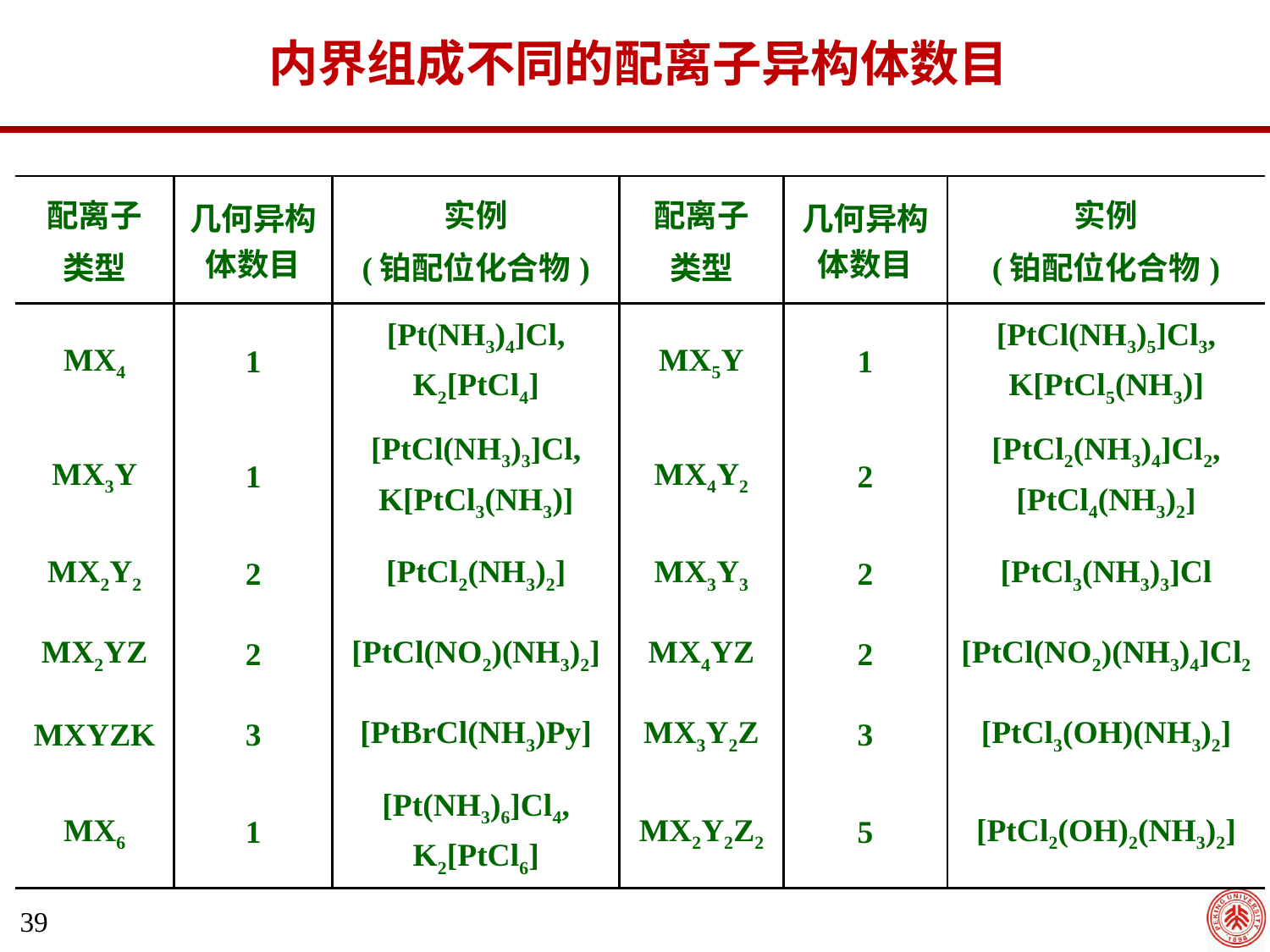

内界组成不同的配离子异构体数目

| 配离子 类型 | 几何异构体数目 | 实例 (铂配位化合物) | 配离子 类型 | 几何异构体数目 | 实例 (铂配位化合物) |
| --- | --- | --- | --- | --- | --- |
| MX4 | 1 | [Pt(NH3)4]Cl, K2[PtCl4] | MX5Y | 1 | [PtCl(NH3)5]Cl3, K[PtCl5(NH3)] |
| MX3Y | 1 | [PtCl(NH3)3]Cl, K[PtCl3(NH3)] | MX4Y2 | 2 | [PtCl2(NH3)4]Cl2, [PtCl4(NH3)2] |
| MX2Y2 | 2 | [PtCl2(NH3)2] | MX3Y3 | 2 | [PtCl3(NH3)3]Cl |
| MX2YZ | 2 | [PtCl(NO2)(NH3)2] | MX4YZ | 2 | [PtCl(NO2)(NH3)4]Cl2 |
| MXYZK | 3 | [PtBrCl(NH3)Py] | MX3Y2Z | 3 | [PtCl3(OH)(NH3)2] |
| MX6 | 1 | [Pt(NH3)6]Cl4, K2[PtCl6] | MX2Y2Z2 | 5 | [PtCl2(OH)2(NH3)2] |